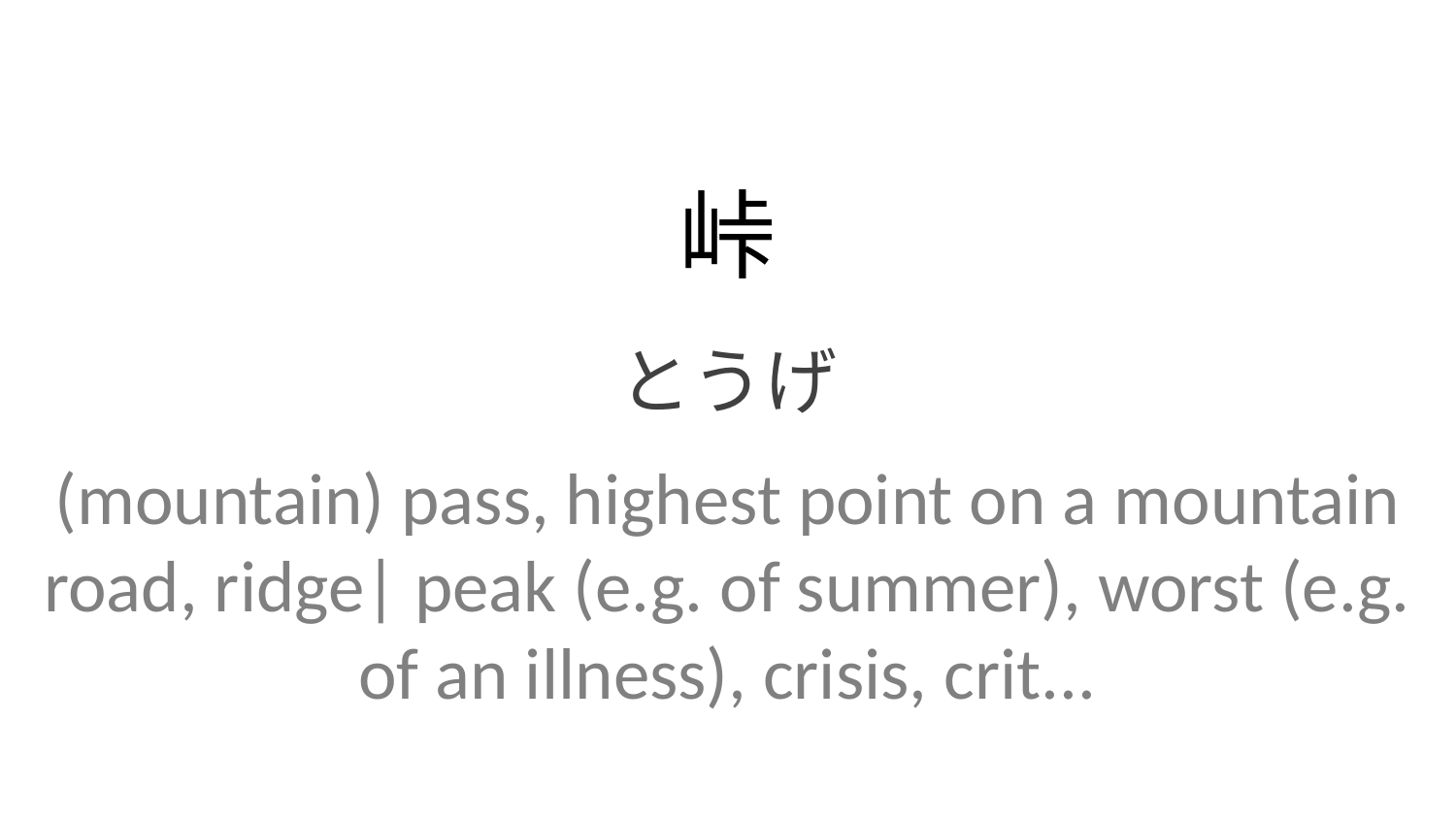

峠

とうげ
(mountain) pass, highest point on a mountain road, ridge| peak (e.g. of summer), worst (e.g. of an illness), crisis, crit...